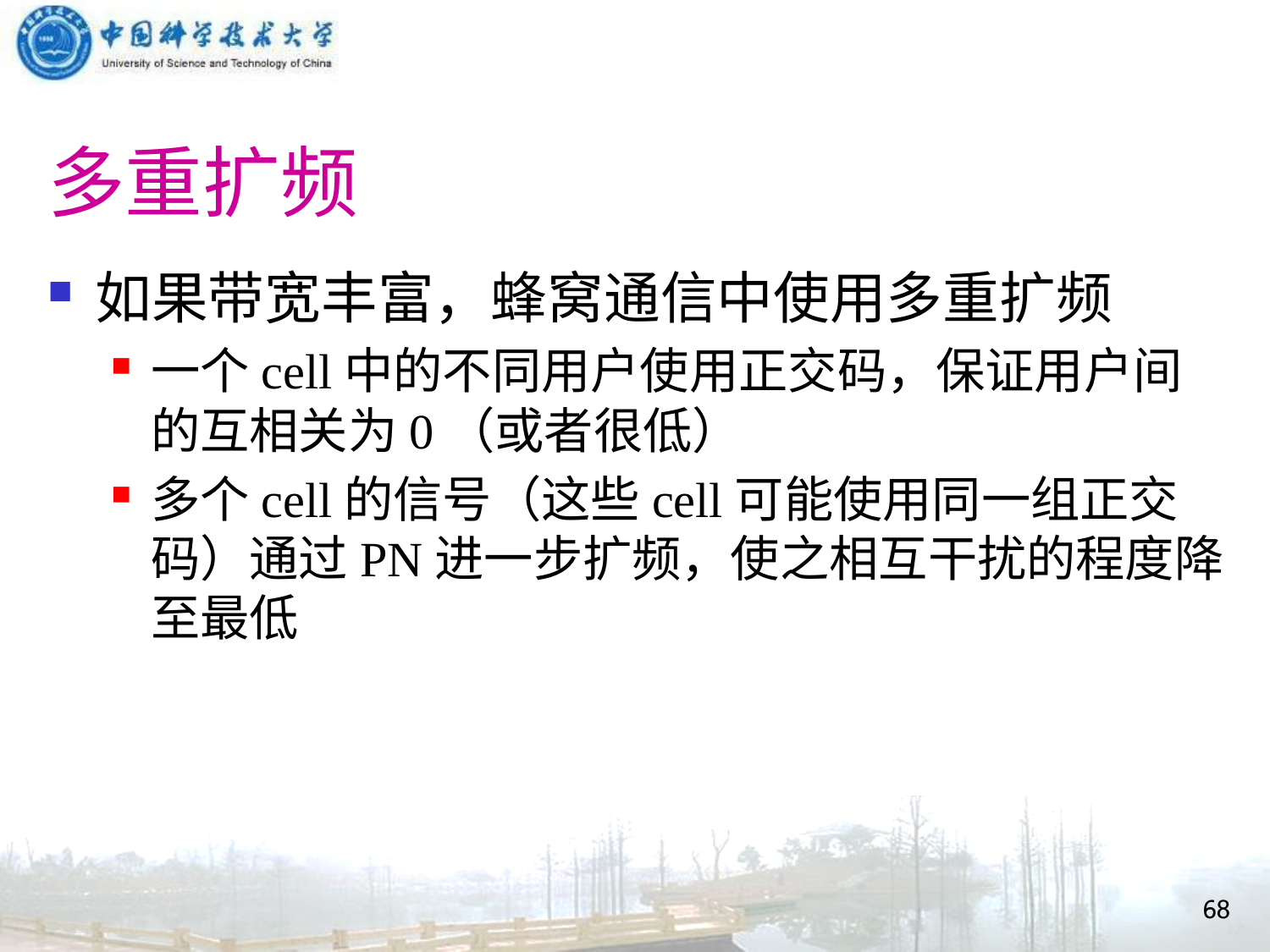

# 多重扩频
如果带宽丰富，蜂窝通信中使用多重扩频
一个cell中的不同用户使用正交码，保证用户间的互相关为0（或者很低）
多个cell的信号（这些cell可能使用同一组正交码）通过PN进一步扩频，使之相互干扰的程度降至最低
68